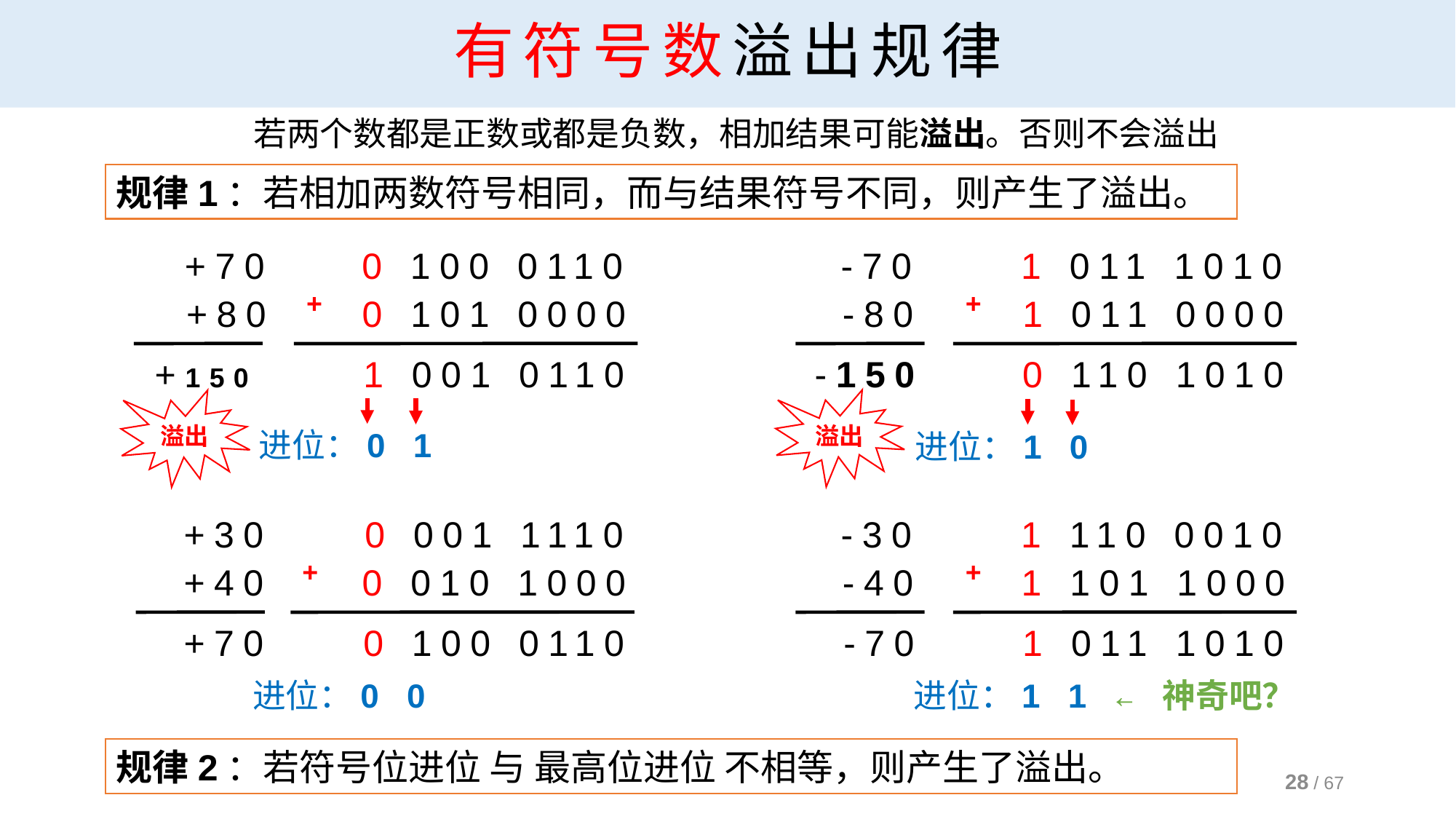

# 有符号数溢出规律
若两个数都是正数或都是负数，相加结果可能溢出。否则不会溢出
规律1：若相加两数符号相同，而与结果符号不同，则产生了溢出。
+70
0 100 0110
-70
1 011 1010
+
+
+80
0 101 0000
-80
1 011 0000
+150
1 001 0110
-150
0 110 1010
溢出
溢出
+30
+40
+70
0 001 1110
+
0 010 1000
0 100 0110
-30
-40
-70
1 110 0010
+
1 101 1000
1 011 1010
进位：0   1
进位：1   0
进位：0   0
进位：1   1   ← 神奇吧？
规律2：若符号位进位 与 最高位进位 不相等，则产生了溢出。
28 / 67